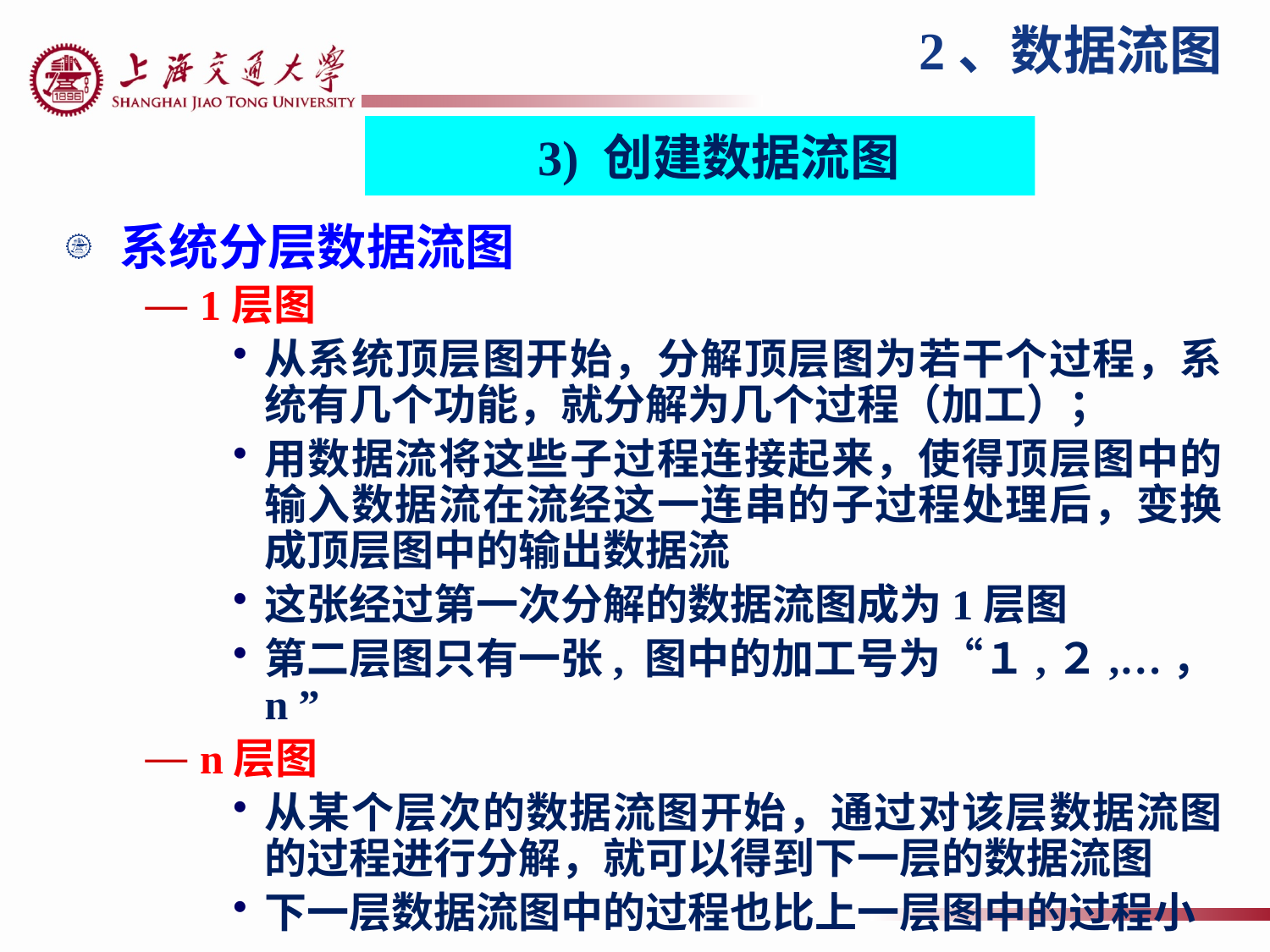

2、数据流图
3) 创建数据流图
系统分层数据流图
1层图
从系统顶层图开始，分解顶层图为若干个过程，系统有几个功能，就分解为几个过程（加工）；
用数据流将这些子过程连接起来，使得顶层图中的输入数据流在流经这一连串的子过程处理后，变换成顶层图中的输出数据流
这张经过第一次分解的数据流图成为1层图
第二层图只有一张, 图中的加工号为“１,２,…，n ”
n层图
从某个层次的数据流图开始，通过对该层数据流图的过程进行分解，就可以得到下一层的数据流图
下一层数据流图中的过程也比上一层图中的过程小